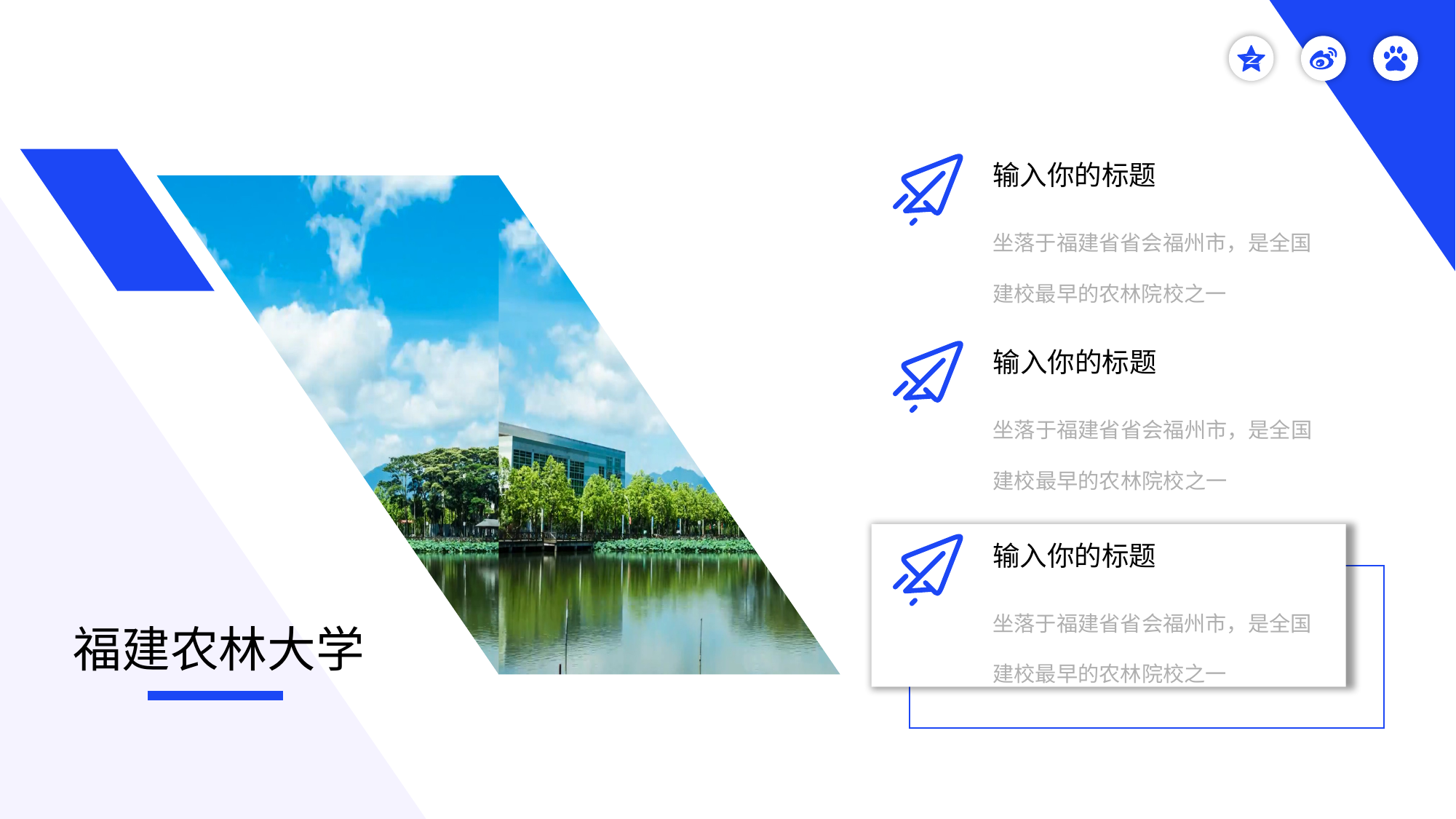

输入你的标题
坐落于福建省省会福州市，是全国建校最早的农林院校之一

输入你的标题
坐落于福建省省会福州市，是全国建校最早的农林院校之一

输入你的标题
坐落于福建省省会福州市，是全国建校最早的农林院校之一

福建农林大学